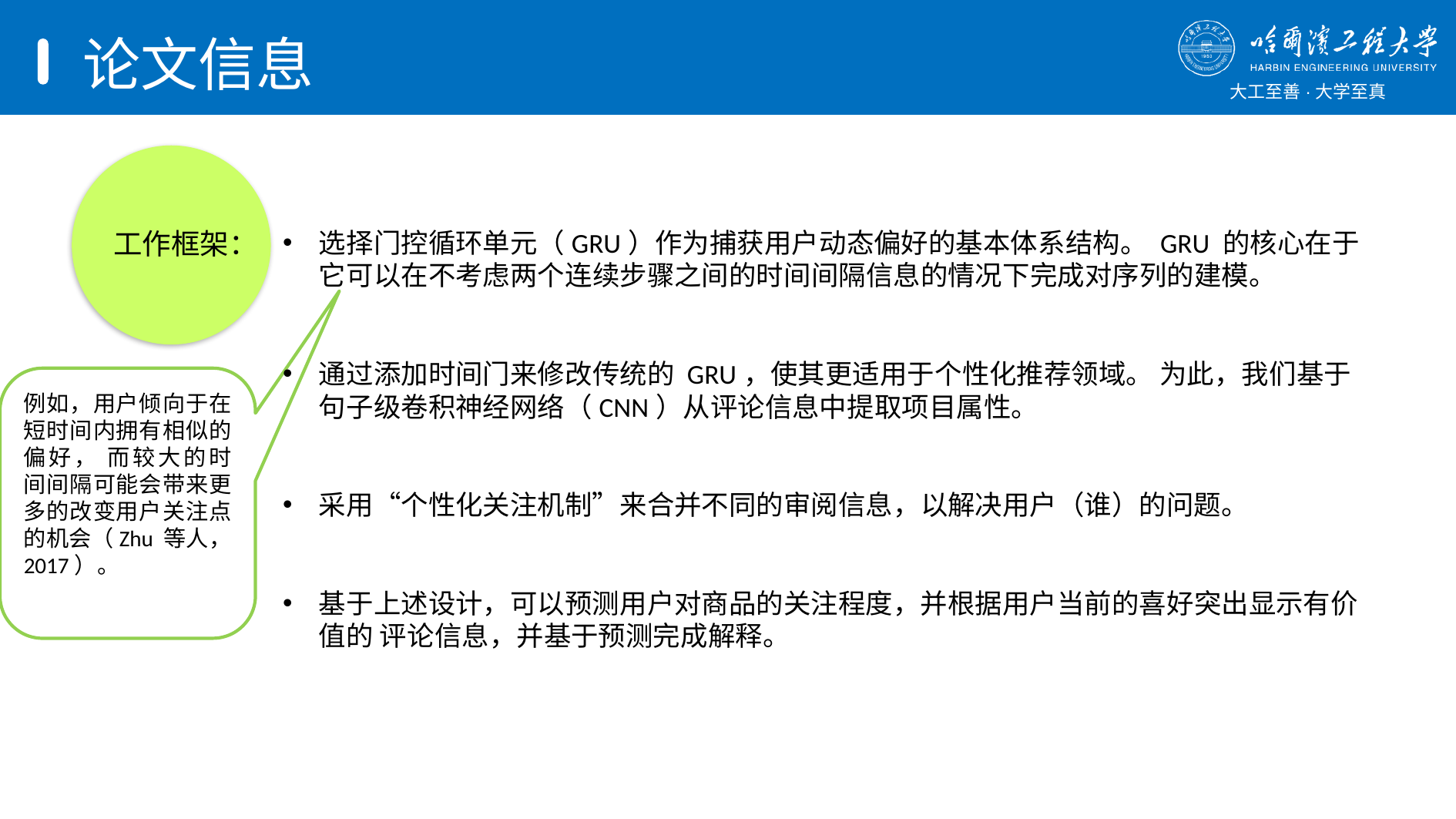

# 论文信息
工作框架：
选择门控循环单元（GRU）作为捕获用户动态偏好的基本体系结构。 GRU 的核心在于它可以在不考虑两个连续步骤之间的时间间隔信息的情况下完成对序列的建模。

通过添加时间门来修改传统的 GRU，使其更适用于个性化推荐领域。 为此，我们基于句子级卷积神经网络（CNN）从评论信息中提取项目属性。

采用“个性化关注机制”来合并不同的审阅信息，以解决用户（谁）的问题。

基于上述设计，可以预测用户对商品的关注程度，并根据用户当前的喜好突出显示有价值的 评论信息，并基于预测完成解释。
例如，用户倾向于在短时间内拥有相似的偏好， 而较大的时间间隔可能会带来更多的改变用户关注点的机会（Zhu 等人，2017）。